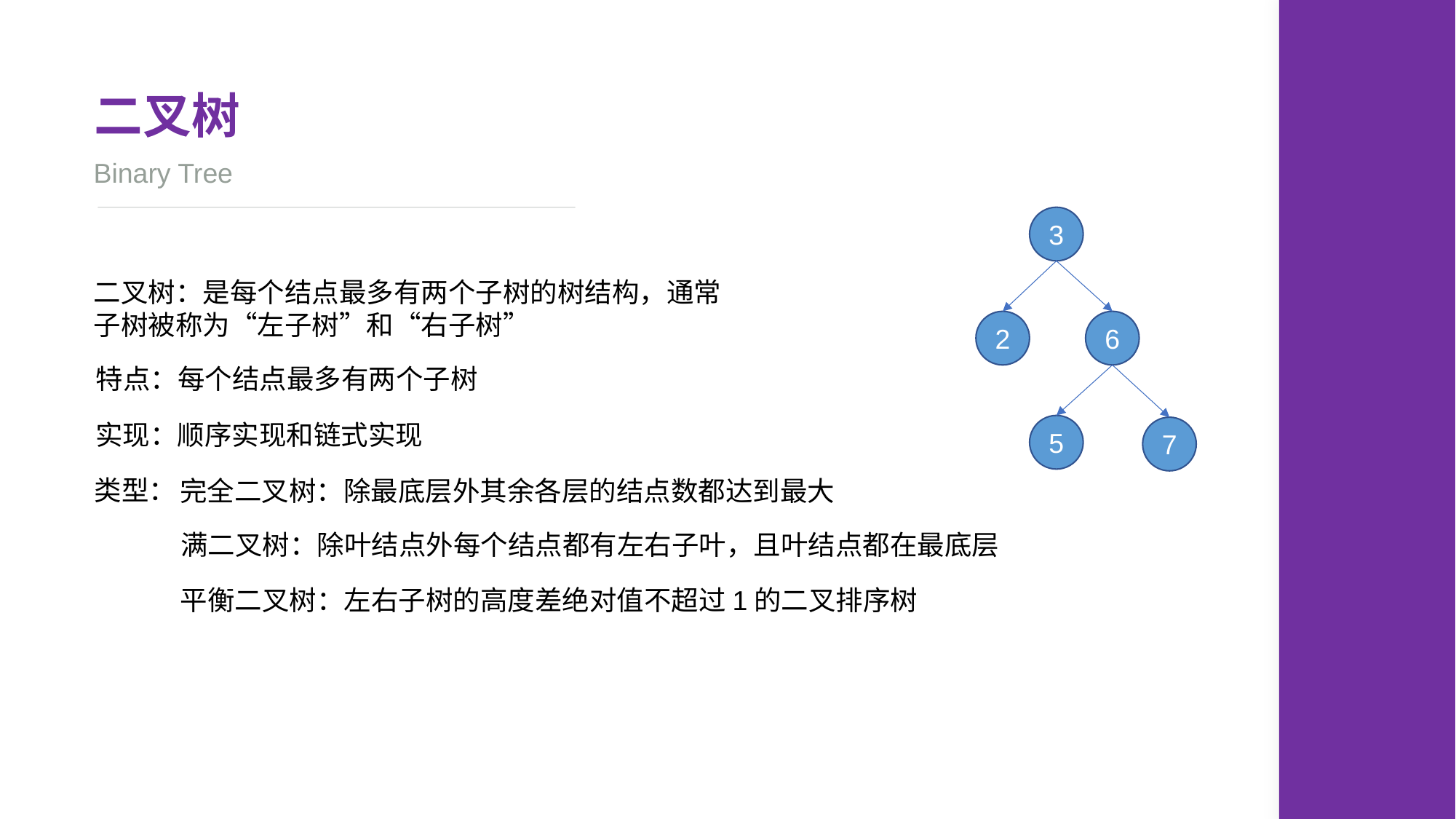

二叉树
Binary Tree
3
2
6
5
7
二叉树：是每个结点最多有两个子树的树结构，通常子树被称为“左子树”和“右子树”

特点：每个结点最多有两个子树
实现：顺序实现和链式实现
类型：
完全二叉树：除最底层外其余各层的结点数都达到最大
满二叉树：除叶结点外每个结点都有左右子叶，且叶结点都在最底层
平衡二叉树：左右子树的高度差绝对值不超过1的二叉排序树